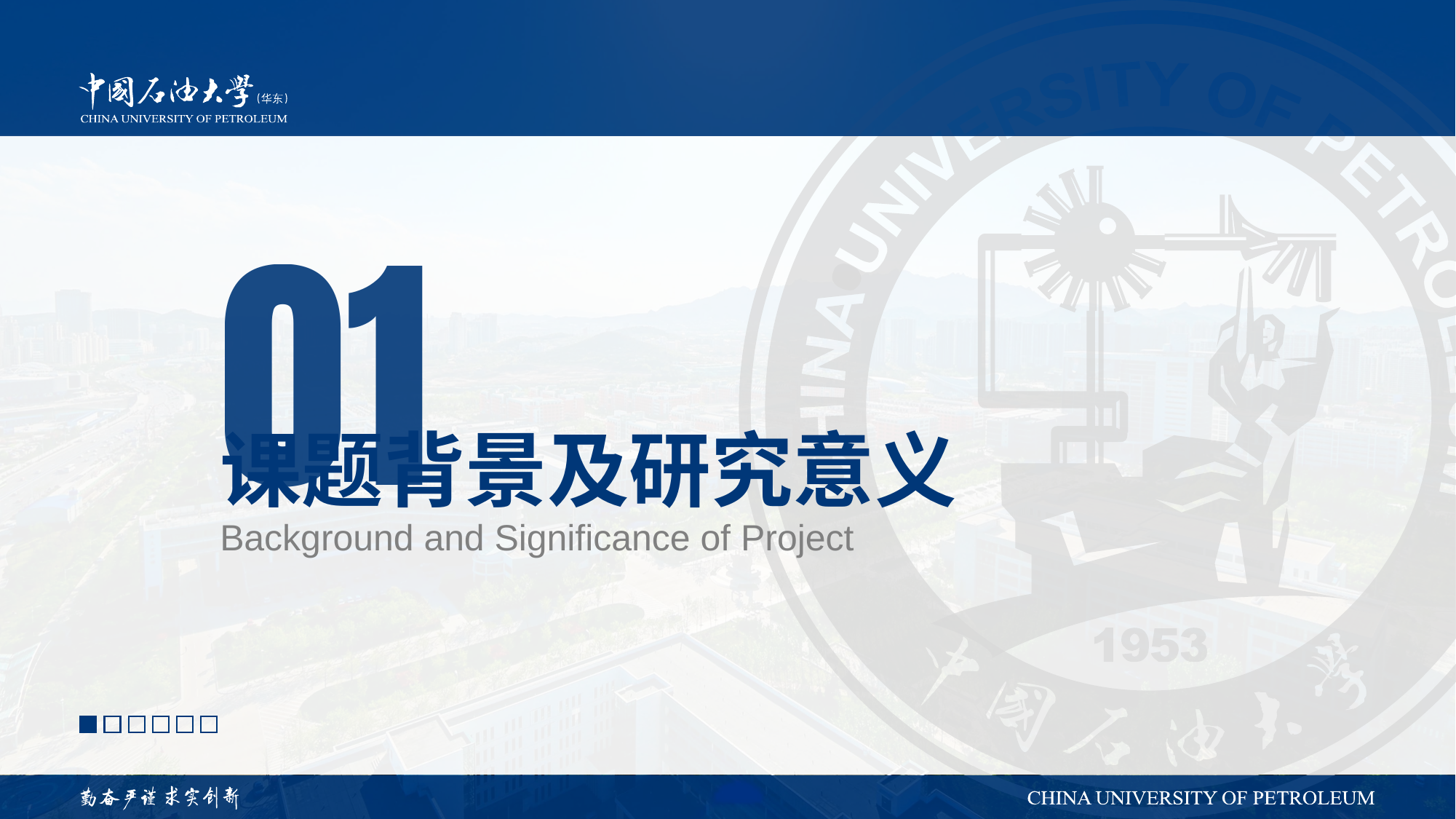

01
# 课题背景及研究意义
Background and Significance of Project